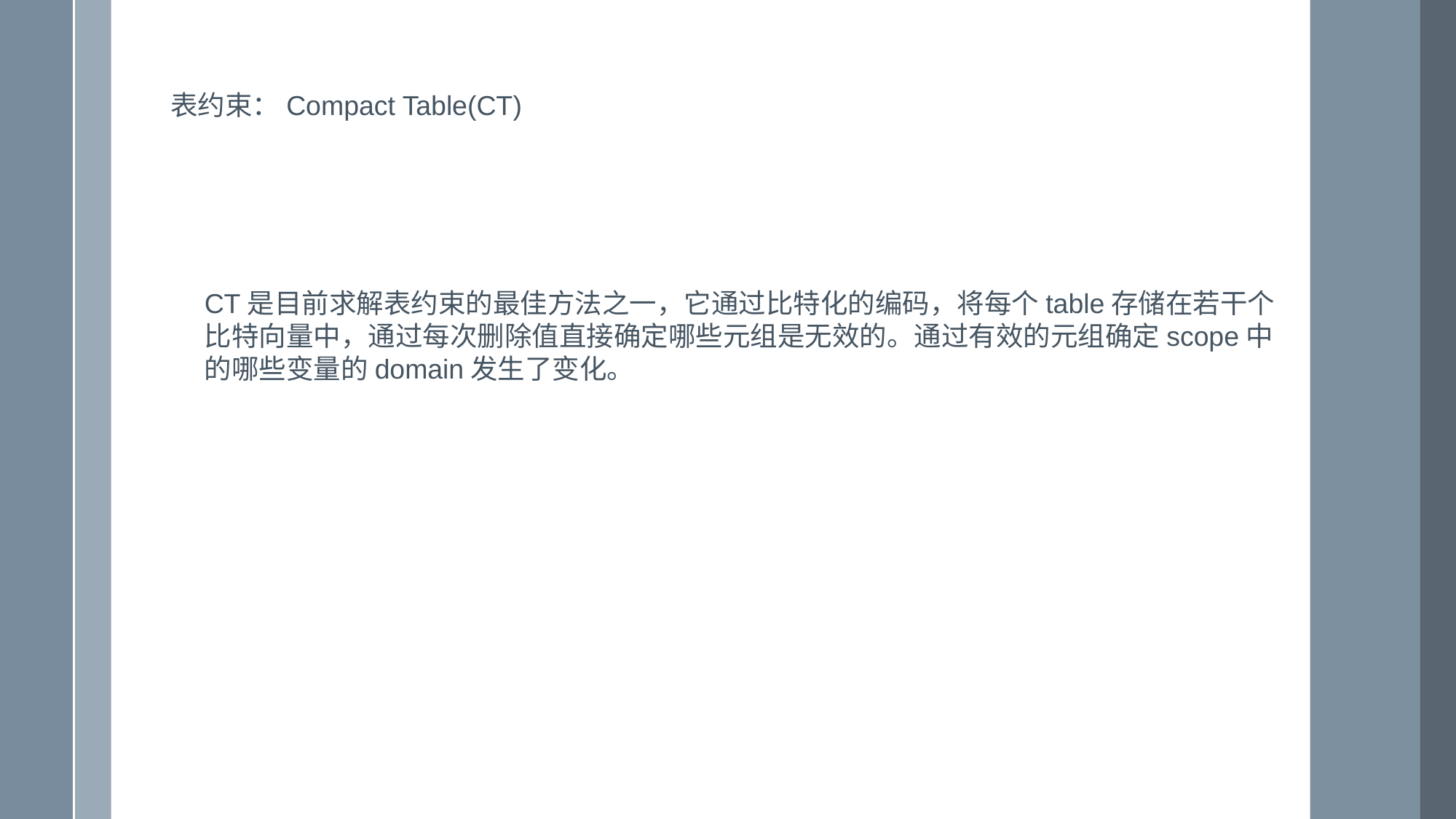

表约束：Compact Table(CT)
CT是目前求解表约束的最佳方法之一，它通过比特化的编码，将每个table存储在若干个
比特向量中，通过每次删除值直接确定哪些元组是无效的。通过有效的元组确定scope中
的哪些变量的domain发生了变化。